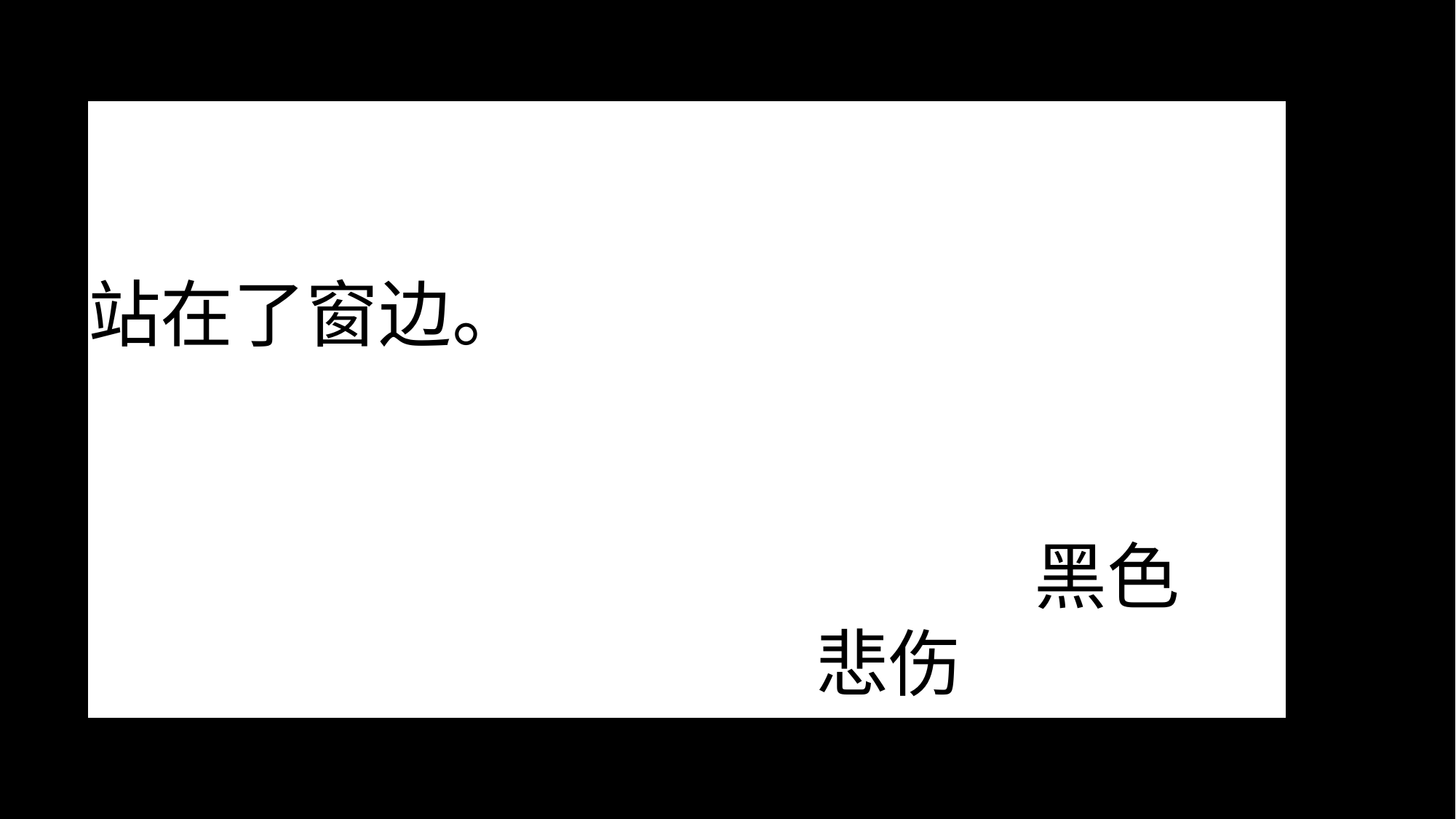

站在了窗边。
今天的家里很安静。
虽然父母都在，但并没有任何争吵声。
他甚至从两人身上感到了一种黑色。
似乎已经超越了一般的悲伤。